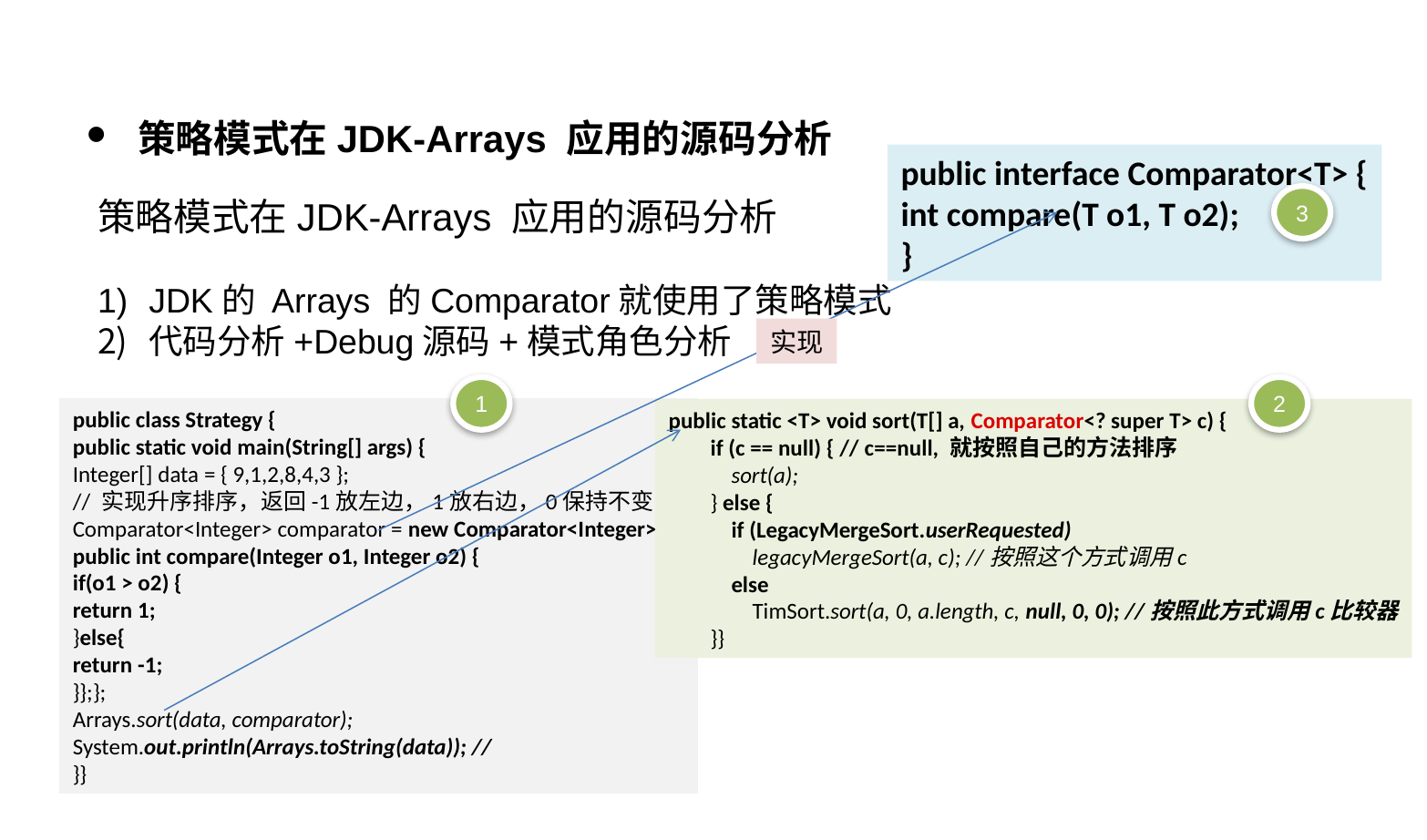

策略模式在JDK-Arrays 应用的源码分析
public interface Comparator<T> {
int compare(T o1, T o2);
}

策略模式在JDK-Arrays 应用的源码分析

JDK的 Arrays 的Comparator就使用了策略模式
代码分析+Debug源码+模式角色分析

3
实现
1
2
public class Strategy {
public static void main(String[] args) {
Integer[] data = { 9,1,2,8,4,3 };
// 实现升序排序，返回-1放左边，1放右边，0保持不变
Comparator<Integer> comparator = new Comparator<Integer>() {
public int compare(Integer o1, Integer o2) {
if(o1 > o2) {
return 1;
}else{
return -1;
}};};
Arrays.sort(data, comparator);
System.out.println(Arrays.toString(data)); //
}}
public static <T> void sort(T[] a, Comparator<? super T> c) {
        if (c == null) { // c==null, 就按照自己的方法排序
            sort(a);
        } else {
            if (LegacyMergeSort.userRequested)
                legacyMergeSort(a, c); //按照这个方式调用c
            else
                TimSort.sort(a, 0, a.length, c, null, 0, 0); //按照此方式调用c比较器
        }}